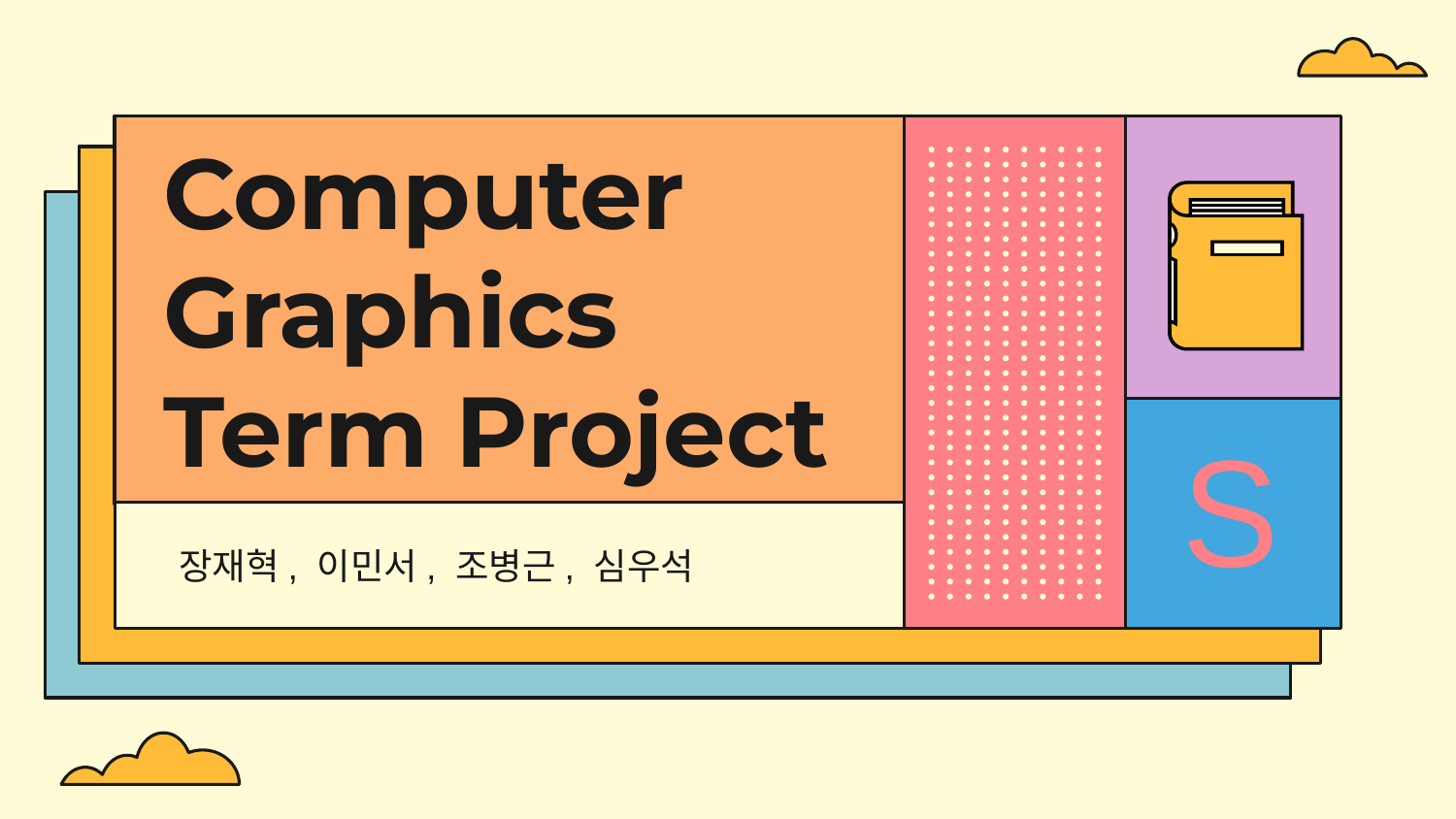

Computer Graphics Term Project
S
    장재혁, 이민서, 조병근, 심우석